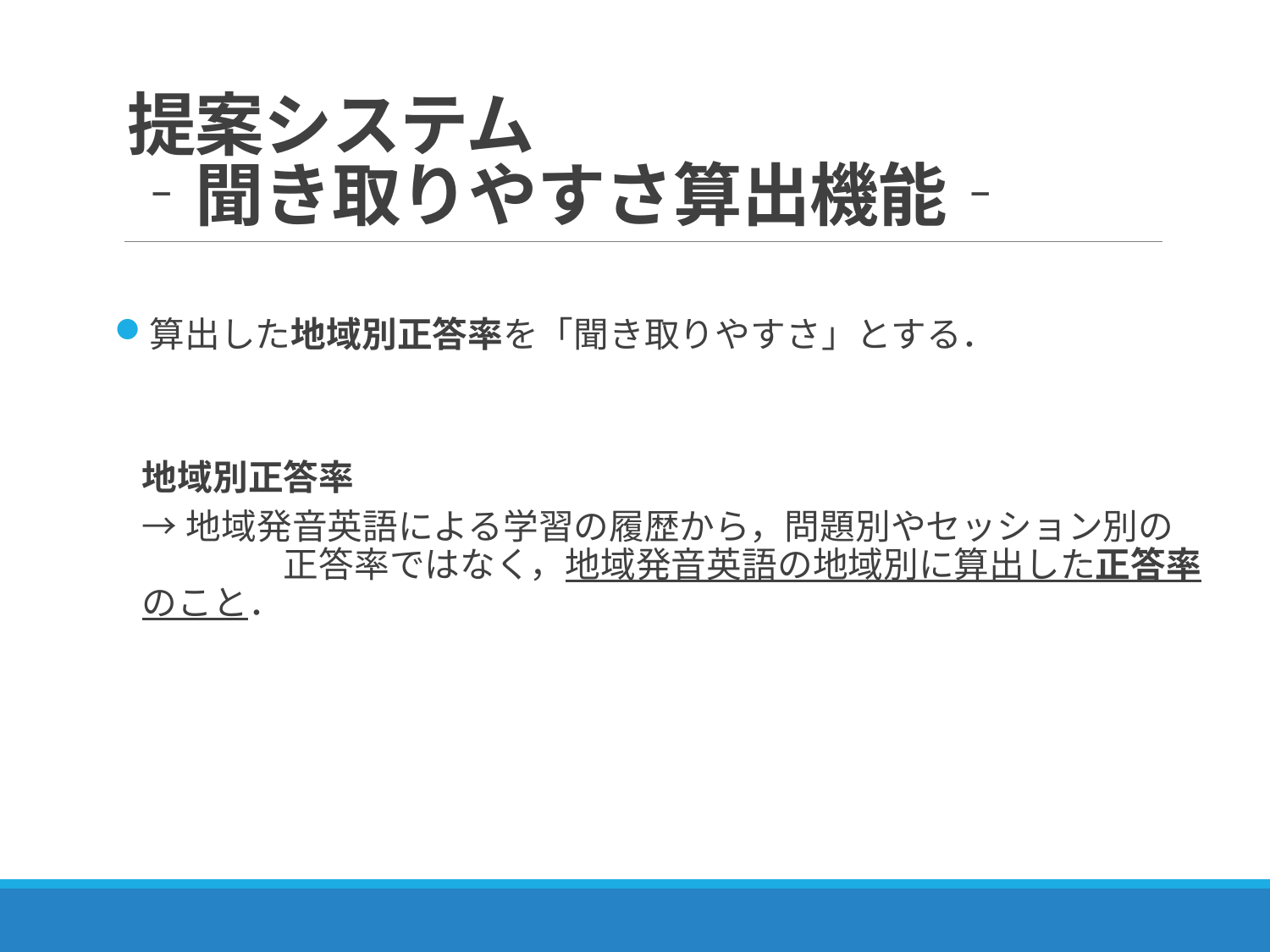

# 提案システム　　　　　　　　‐聞き取りやすさ算出機能‐
算出した地域別正答率を「聞き取りやすさ」とする．

地域別正答率
→地域発音英語による学習の履歴から，問題別やセッション別の　　　　　正答率ではなく，地域発音英語の地域別に算出した正答率のこと．

11